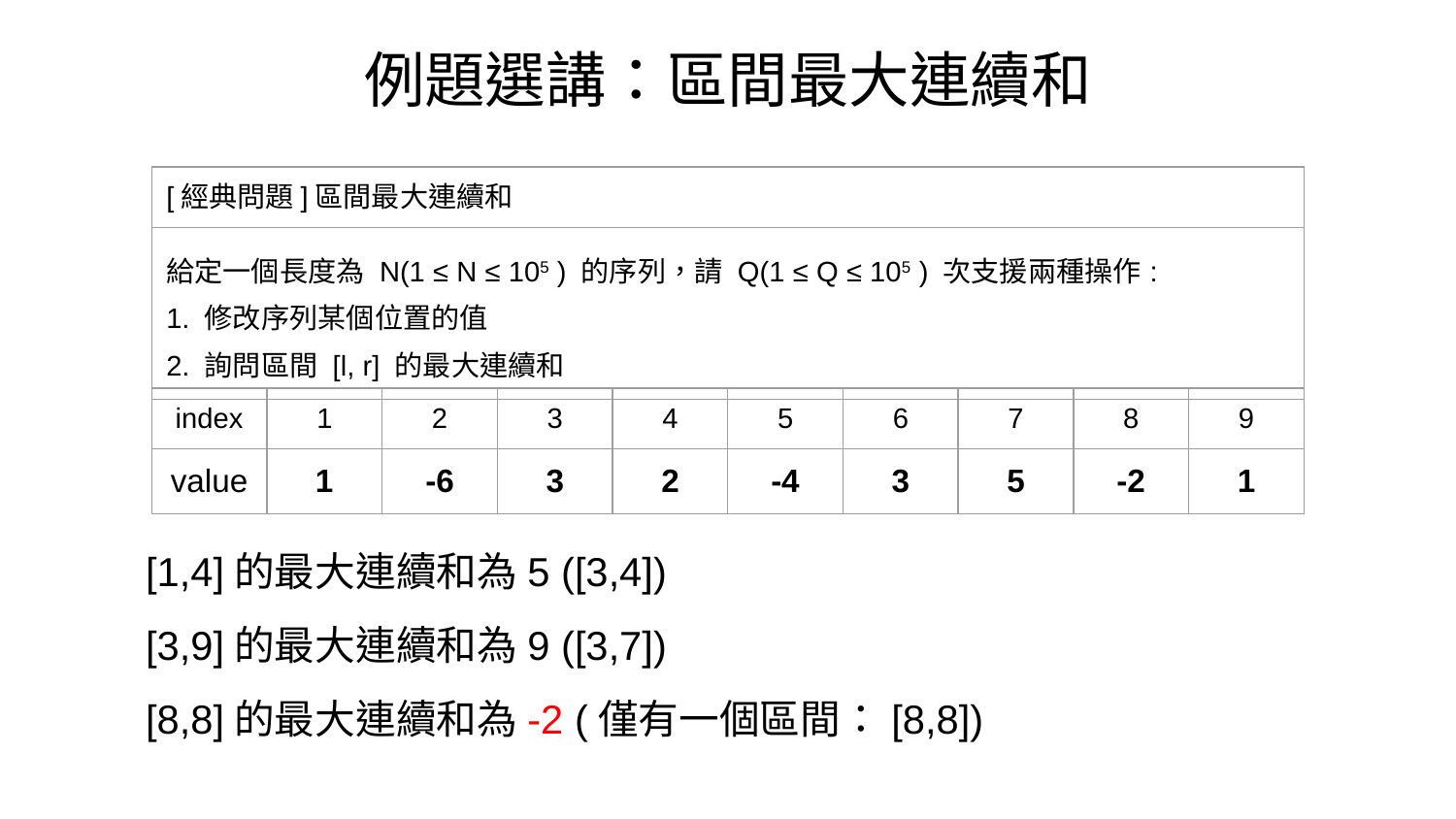

例題選講：區間最大連續和
| [經典問題]區間最大連續和 |
| --- |
| 給定⼀個⻑度為 N(1 ≤ N ≤ 105 ) 的序列，請 Q(1 ≤ Q ≤ 105 ) 次⽀援兩種操作: 1. 修改序列某個位置的值 2. 詢問區間 [l, r] 的最⼤連續和 |
| index | 1 | 2 | 3 | 4 | 5 | 6 | 7 | 8 | 9 |
| --- | --- | --- | --- | --- | --- | --- | --- | --- | --- |
| value | 1 | -6 | 3 | 2 | -4 | 3 | 5 | -2 | 1 |
[1,4]的最大連續和為5 ([3,4])
[3,9]的最大連續和為9 ([3,7])
[8,8]的最大連續和為-2 (僅有一個區間：[8,8])